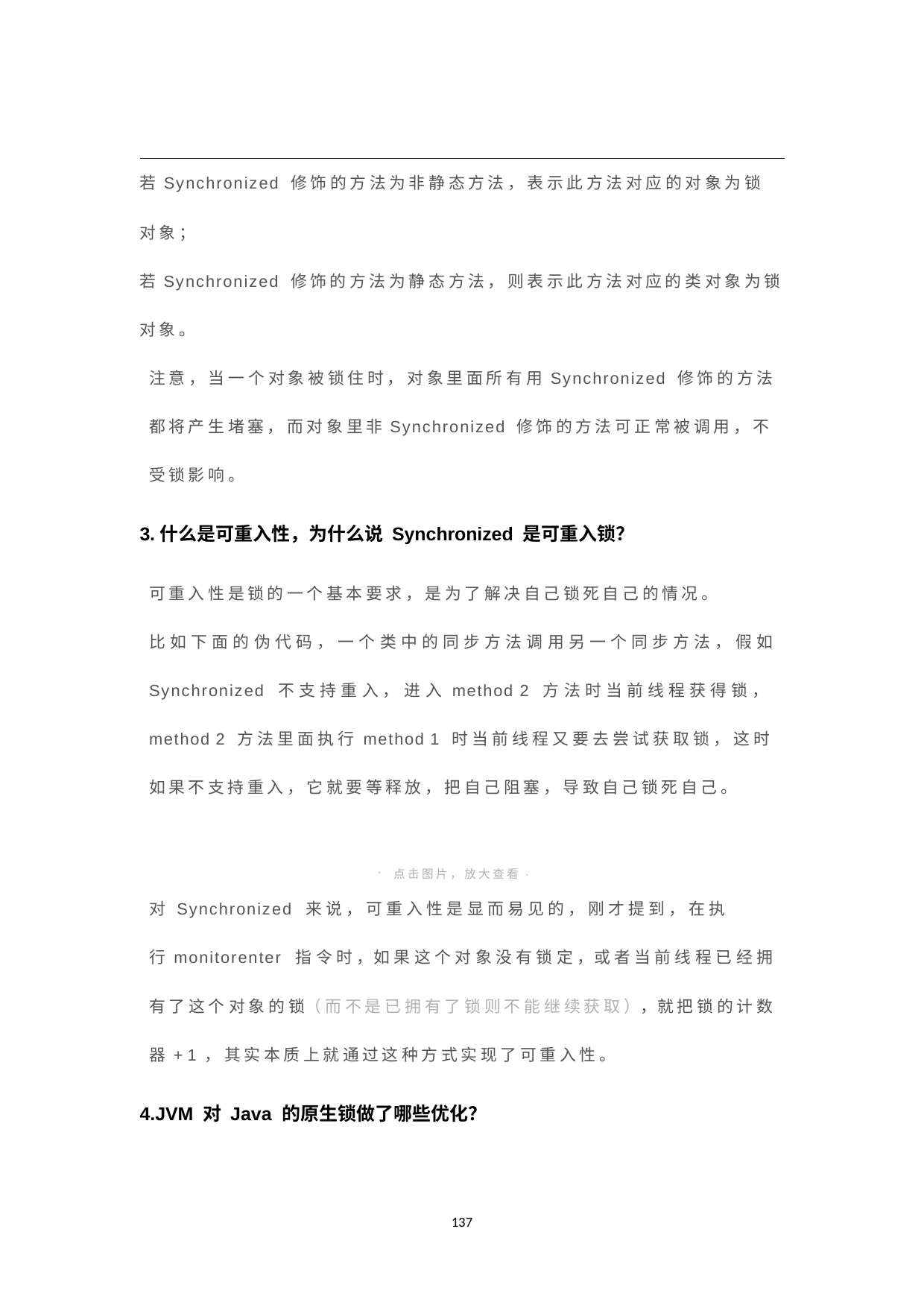

若 Synchronized 修饰的方法为非静态方法， 表示此方法对应的对象为锁

对象；
若 Synchronized 修饰的方法为静态方法， 则表示此方法对应的类对象为 锁对象。
注意， 当一个对象被锁住时， 对象里面所有用 Synchronized 修饰的方 法 都 将 产 生 堵 塞 ， 而 对 象 里 非 Synchronized 修 饰 的 方 法 可 正 常 被 调 用， 不受锁影响。

3.什么是可重入性，为什么说 Synchronized 是可重入锁？

可重入性是锁的一个基本要求， 是为了解决自己锁死自己的情况。
比 如 下 面 的 伪 代 码 ， 一 个 类 中 的 同 步 方 法 调 用 另 一 个 同 步 方 法 ， 假 如 Synchronized 不支持重入， 进入 method 2 方法时当前线程获得锁，  method 2 方法 里面执 行 method 1 时当 前线程 又要去 尝试获取 锁， 这 时如果不支持重入， 它就要等释放， 把自己阻塞， 导致自己锁死自己。
点 击 图 片 ， 放 大 查 看 ·

对 Synchronized 来 说 ， 可 重 入 性 是 显 而 易 见 的 ， 刚 才 提 到 ， 在 执
行 monitorenter 指令时，如果这个对象没有锁定，或者当前线程已经拥 有了这个对象的锁（ 而不是已拥有了锁则不能继续获取），就把锁的计数 器 + 1 ， 其实本质上就通过这种方式实现了可重入性。

4.JVM 对 Java 的原生锁做了哪些优化？
137